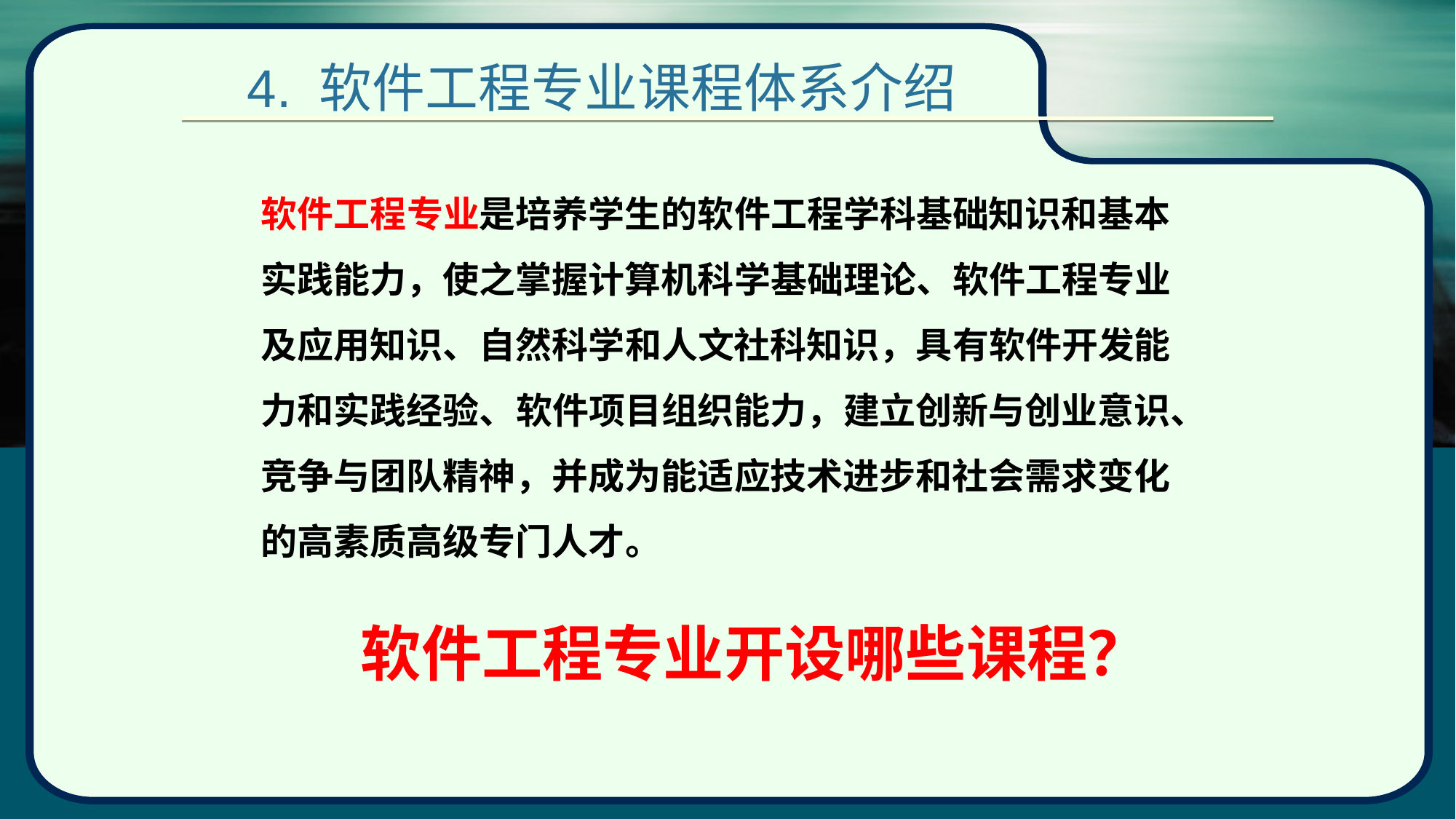

# 4. 软件工程专业课程体系介绍
软件工程专业是培养学生的软件工程学科基础知识和基本实践能力，使之掌握计算机科学基础理论、软件工程专业及应用知识、自然科学和人文社科知识，具有软件开发能力和实践经验、软件项目组织能力，建立创新与创业意识、竞争与团队精神，并成为能适应技术进步和社会需求变化的高素质高级专门人才。
软件工程专业开设哪些课程？